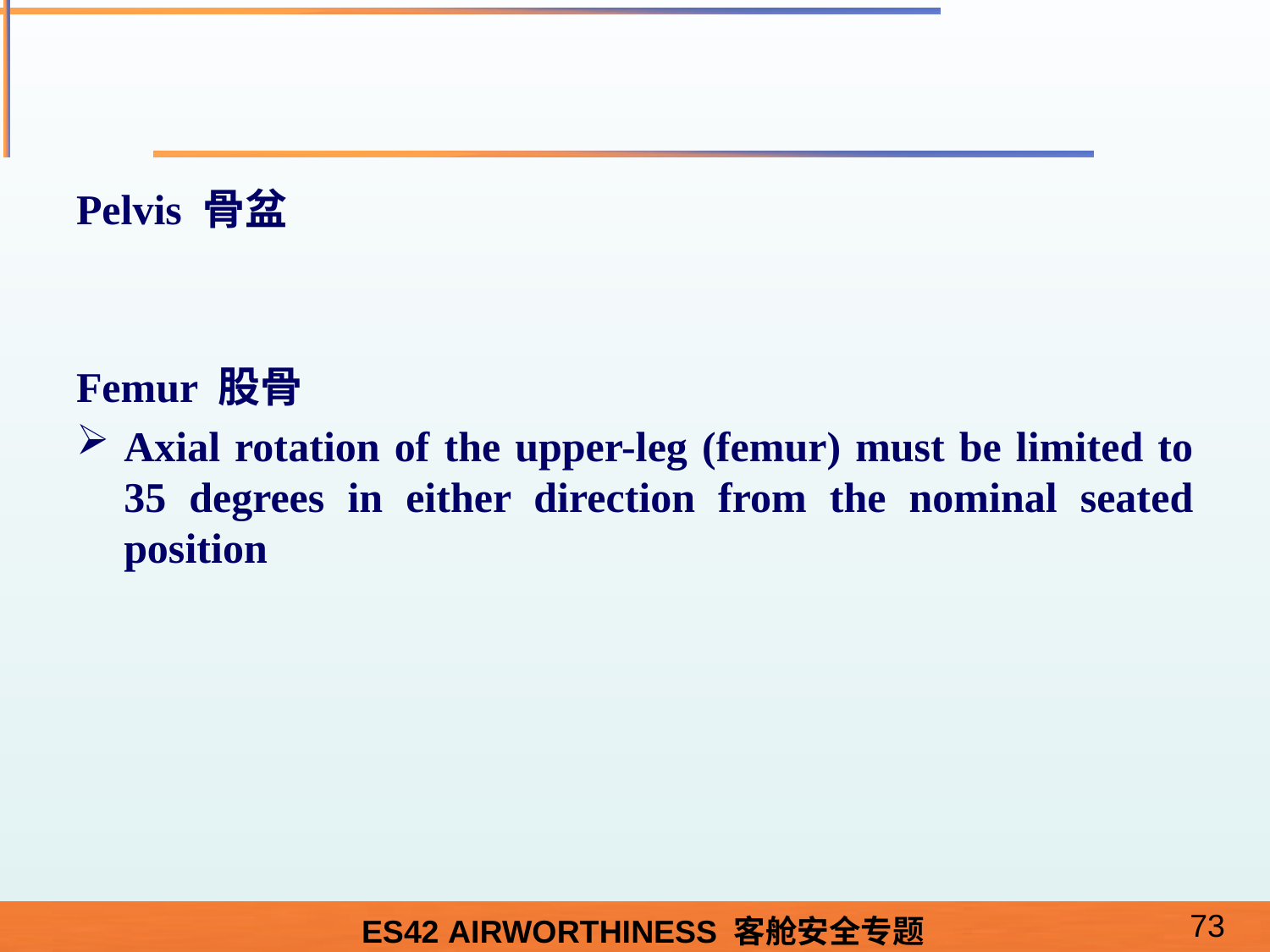

#
Pelvis 骨盆

Femur 股骨
Axial rotation of the upper-leg (femur) must be limited to 35 degrees in either direction from the nominal seated position